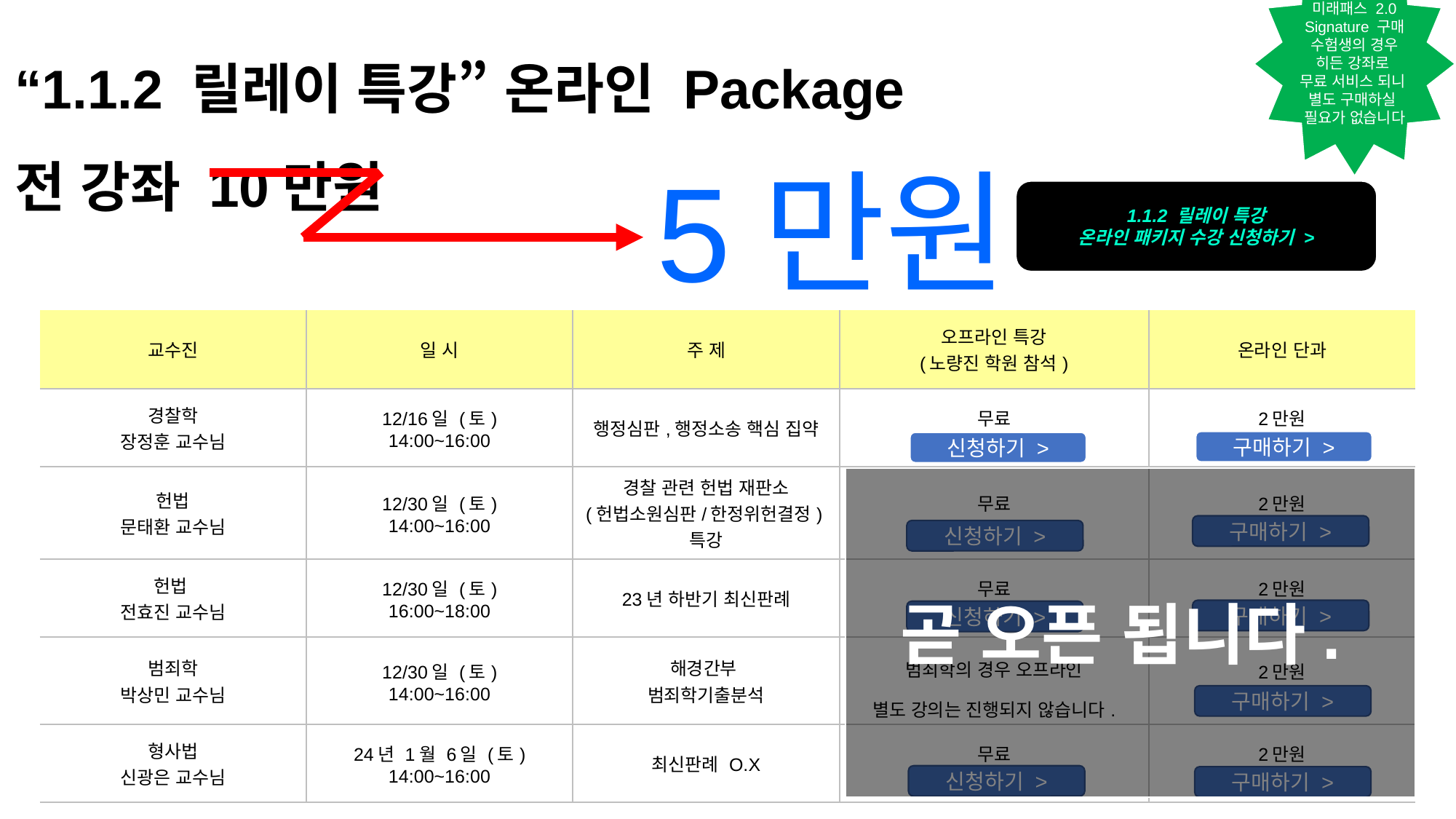

미래패스 2.0
Signature 구매
수험생의 경우
히든 강좌로
무료 서비스 되니
별도 구매하실
필요가 없습니다
“1.1.2 릴레이 특강” 온라인 Package
전 강좌 10만원
5만원
1.1.2 릴레이 특강
온라인 패키지 수강 신청하기 >
| 교수진 | 일 시 | 주 제 | 오프라인 특강 (노량진 학원 참석) | 온라인 단과 |
| --- | --- | --- | --- | --- |
| 경찰학 장정훈 교수님 | 12/16일 (토) 14:00~16:00 | 행정심판,행정소송 핵심 집약 | 무료 | 2만원 |
| 헌법 문태환 교수님 | 12/30일 (토) 14:00~16:00 | 경찰 관련 헌법 재판소 (헌법소원심판/한정위헌결정)특강 | 무료 | 2만원 |
| 헌법 전효진 교수님 | 12/30일 (토) 16:00~18:00 | 23년 하반기 최신판례 | 무료 | 2만원 |
| 범죄학 박상민 교수님 | 12/30일 (토) 14:00~16:00 | 해경간부 범죄학기출분석 | 범죄학의 경우 오프라인 별도 강의는 진행되지 않습니다. | 2만원 |
| 형사법 신광은 교수님 | 24년 1월 6일 (토) 14:00~16:00 | 최신판례 O.X | 무료 | 2만원 |
구매하기 >
신청하기 >

구매하기 >
신청하기 >
곧 오픈 됩니다.
구매하기 >
신청하기 >
구매하기 >
신청하기 >
구매하기 >